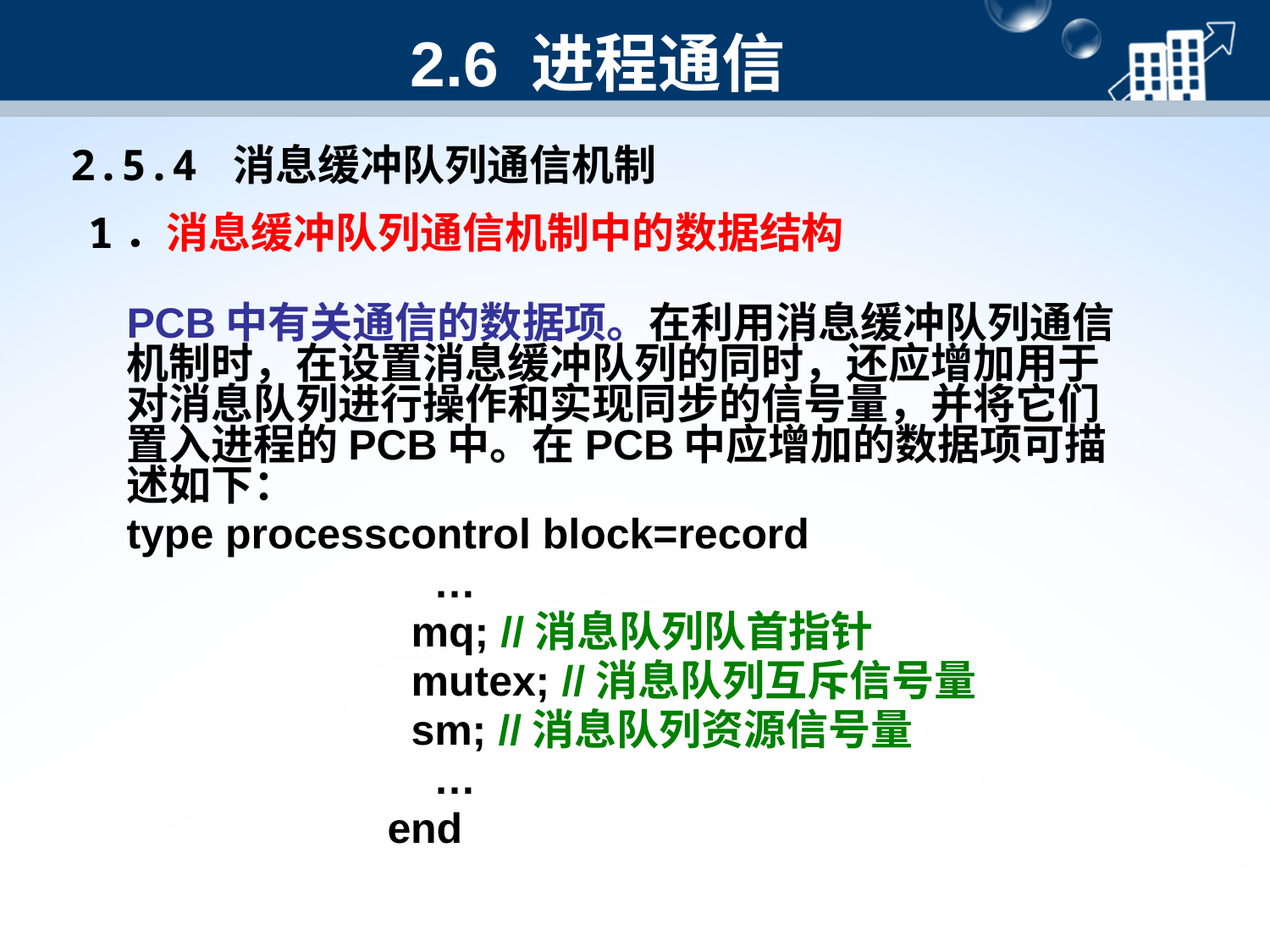

2.6 进程通信
2.5.4 消息缓冲队列通信机制
1．消息缓冲队列通信机制中的数据结构
PCB中有关通信的数据项。在利用消息缓冲队列通信机制时，在设置消息缓冲队列的同时，还应增加用于对消息队列进行操作和实现同步的信号量，并将它们置入进程的PCB中。在PCB中应增加的数据项可描述如下：
type processcontrol block=record
                          …
                        mq; //消息队列队首指针
                        mutex; //消息队列互斥信号量
                        sm; //消息队列资源信号量
                          …
                      end